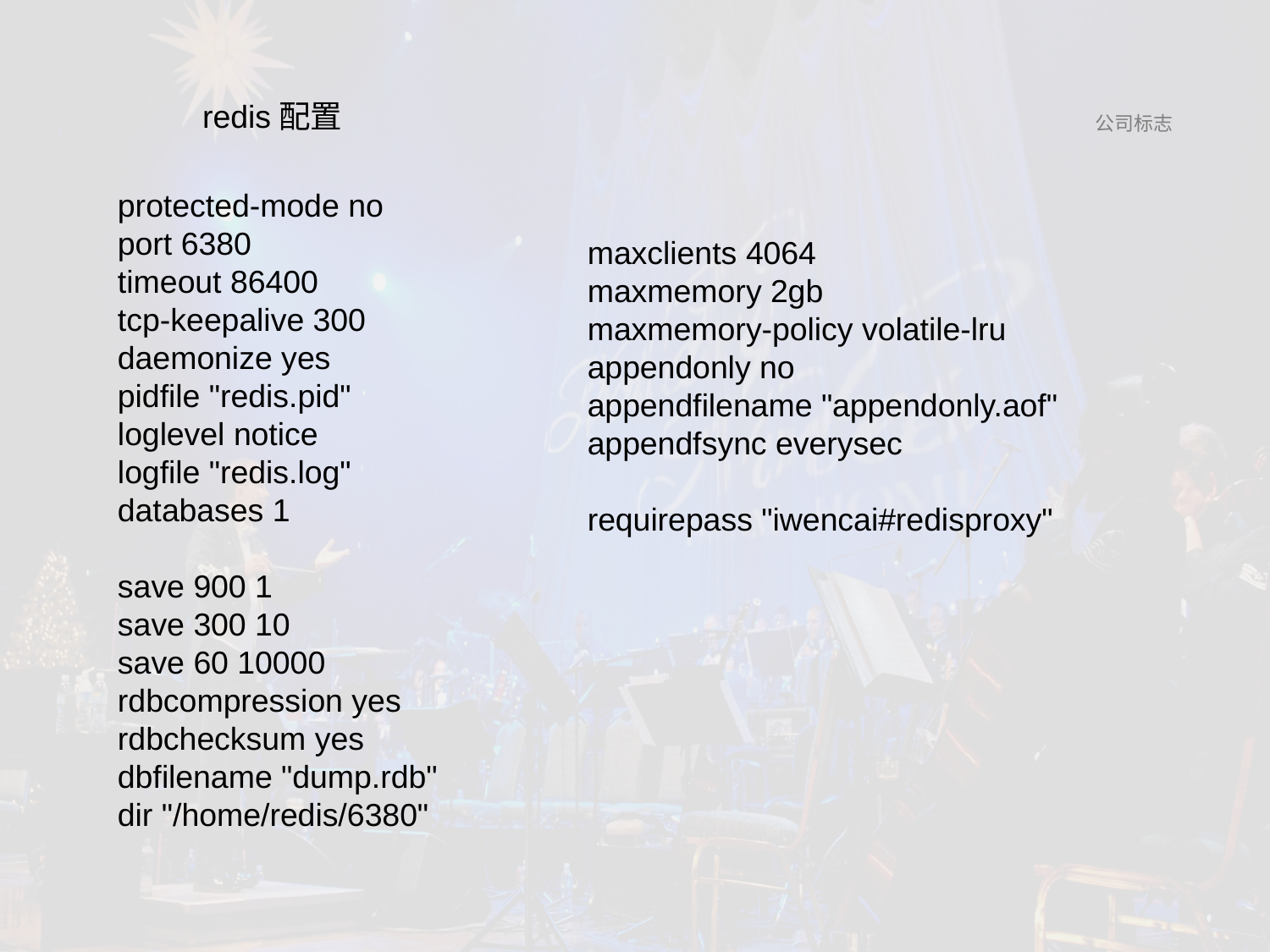

redis配置
protected-mode no
port 6380
timeout 86400
tcp-keepalive 300
daemonize yes
pidfile "redis.pid"
loglevel notice
logfile "redis.log"
databases 1

save 900 1
save 300 10
save 60 10000
rdbcompression yes
rdbchecksum yes
dbfilename "dump.rdb"
dir "/home/redis/6380"
maxclients 4064
maxmemory 2gb
maxmemory-policy volatile-lru
appendonly no
appendfilename "appendonly.aof"
appendfsync everysec

requirepass "iwencai#redisproxy"